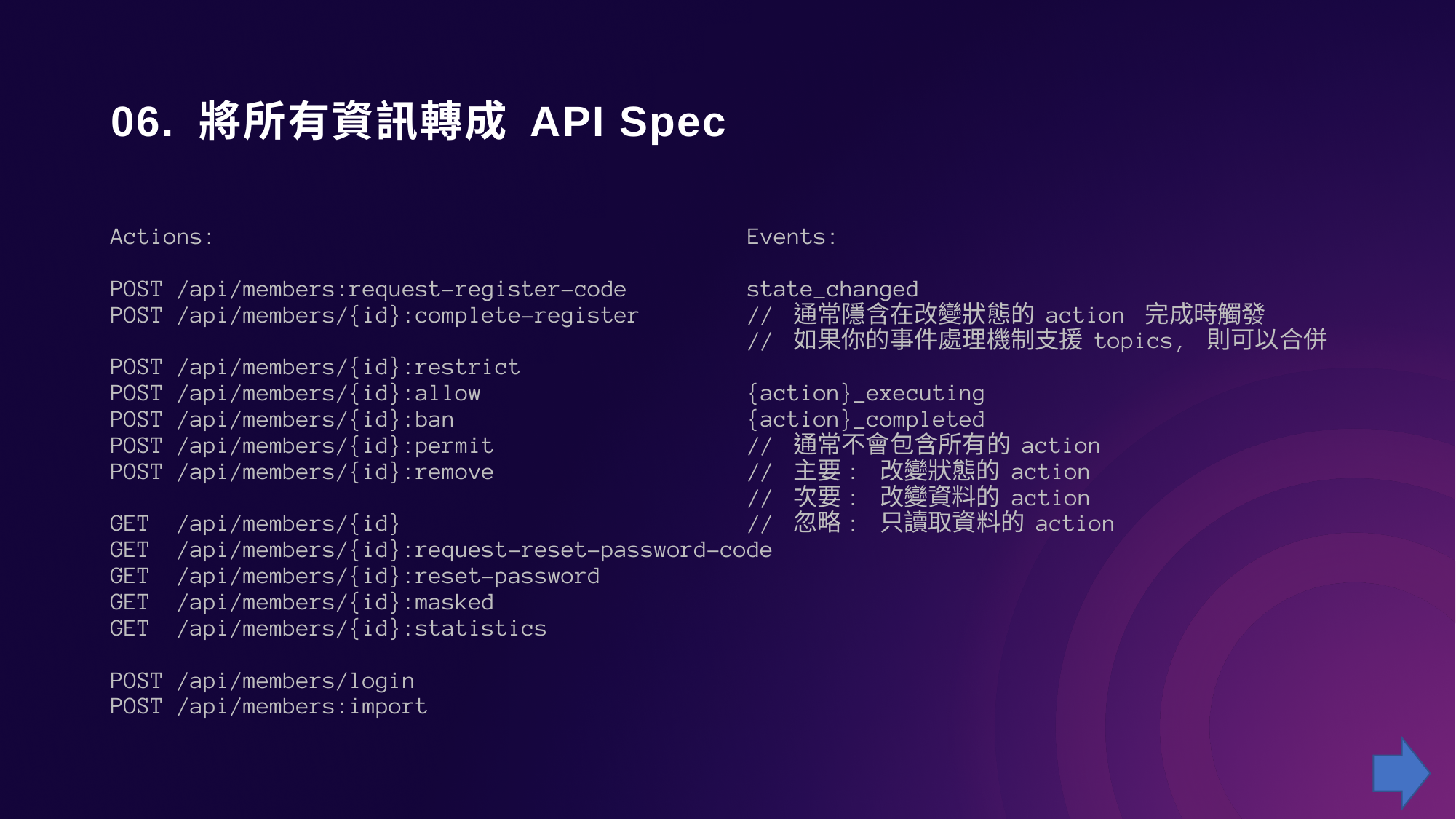

# 06. 將所有資訊轉成 API Spec
Actions:

POST /api/members:request-register-code
POST /api/members/{id}:complete-register

POST /api/members/{id}:restrict
POST /api/members/{id}:allow
POST /api/members/{id}:ban
POST /api/members/{id}:permit
POST /api/members/{id}:remove

GET  /api/members/{id}
GET  /api/members/{id}:request-reset-password-code
GET  /api/members/{id}:reset-password
GET  /api/members/{id}:masked
GET  /api/members/{id}:statistics

POST /api/members/login
POST /api/members:import

Events:

state_changed
// 通常隱含在改變狀態的 action 完成時觸發
// 如果你的事件處理機制支援 topics, 則可以合併

{action}_executing
{action}_completed
// 通常不會包含所有的 action
// 主要: 改變狀態的 action
// 次要: 改變資料的 action
// 忽略: 只讀取資料的 action